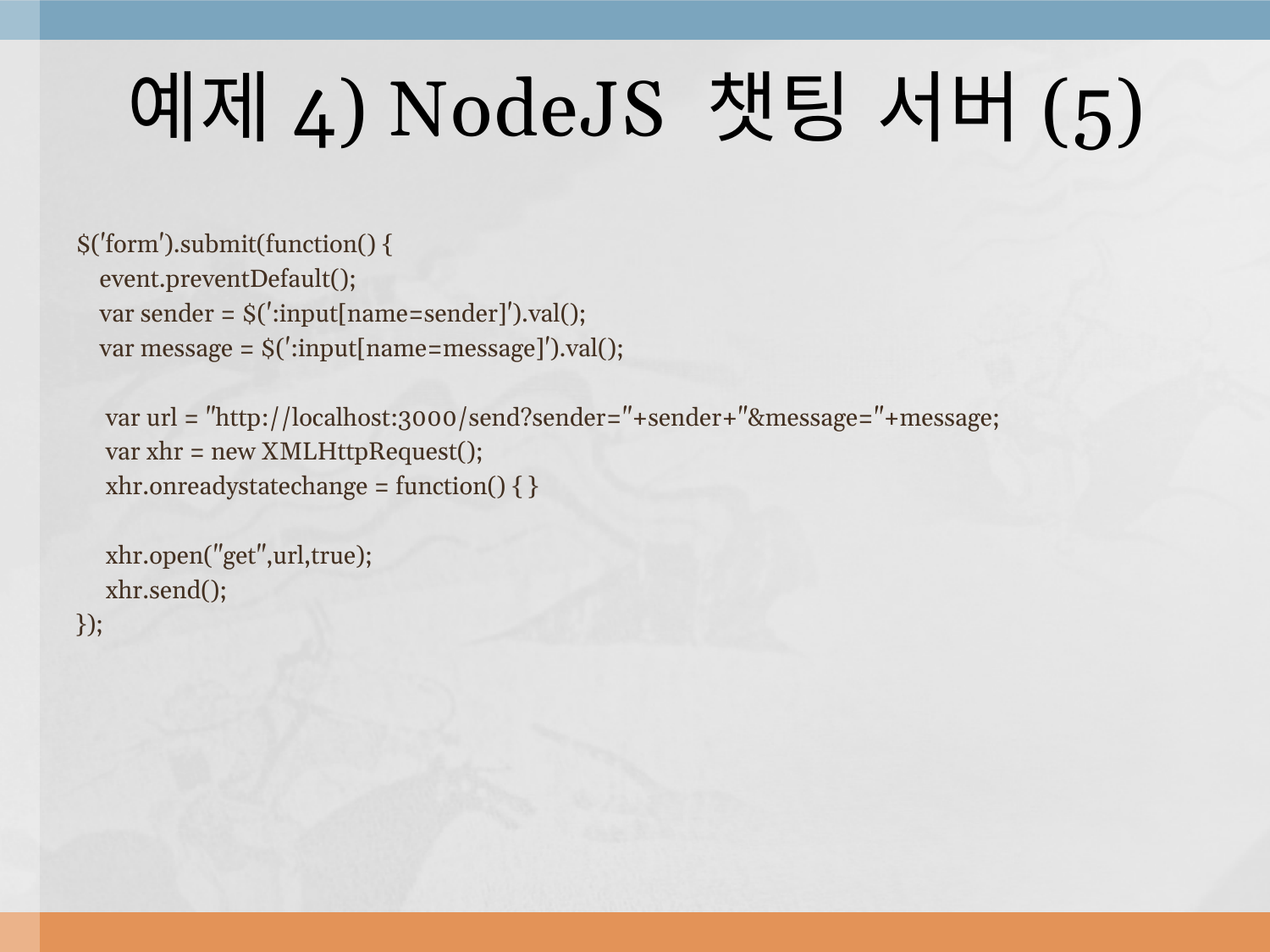

# 예제4) NodeJS 챗팅 서버(5)
$('form').submit(function() {
    event.preventDefault();
    var sender = $(':input[name=sender]').val();
    var message = $(':input[name=message]').val();

     var url = "http://localhost:3000/send?sender="+sender+"&message="+message;
     var xhr = new XMLHttpRequest();
     xhr.onreadystatechange = function() { }

     xhr.open("get",url,true);
     xhr.send();
});